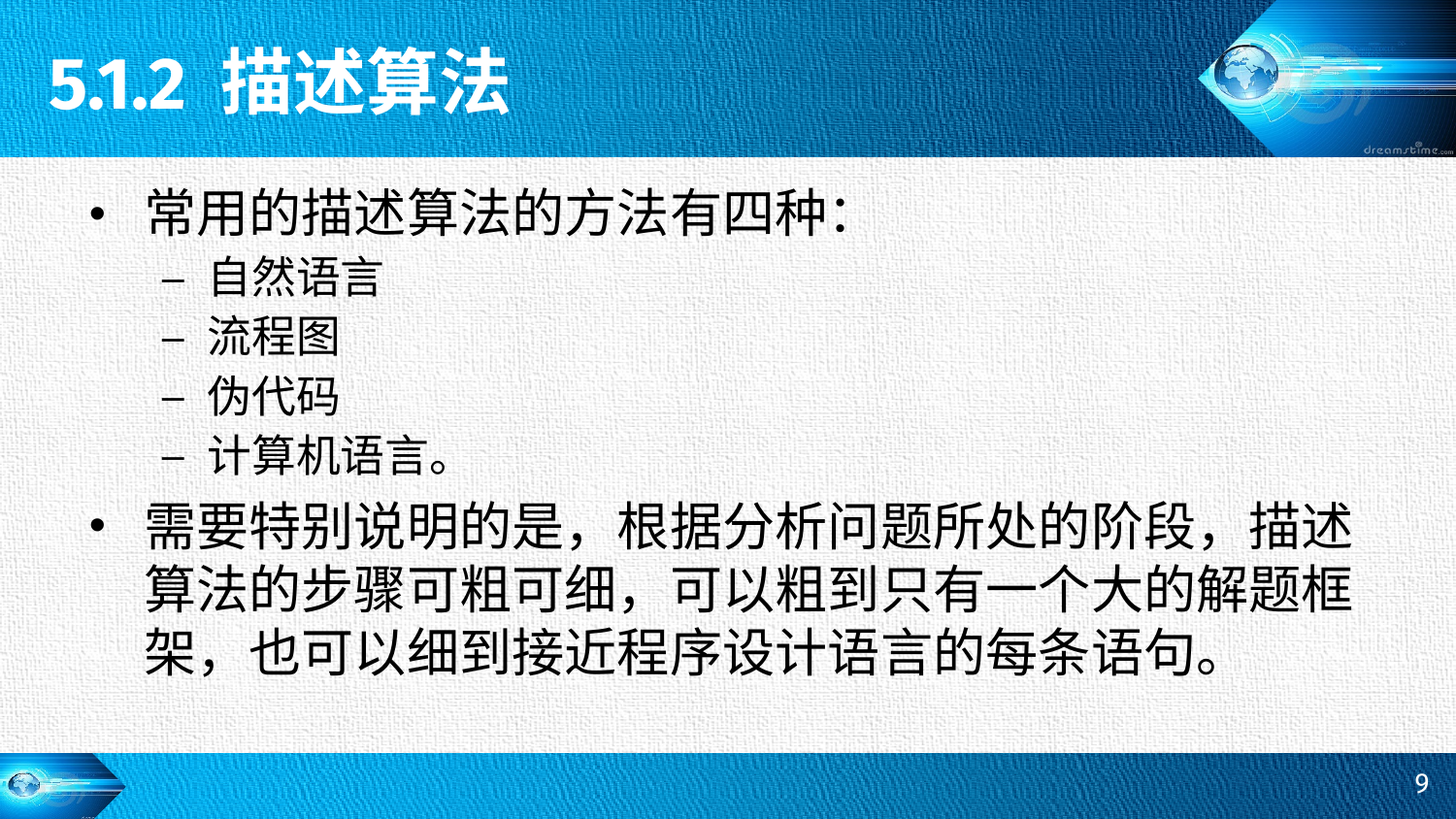

5.1.2 描述算法
常用的描述算法的方法有四种：
自然语言
流程图
伪代码
计算机语言。
需要特别说明的是，根据分析问题所处的阶段，描述算法的步骤可粗可细，可以粗到只有一个大的解题框架，也可以细到接近程序设计语言的每条语句。
9